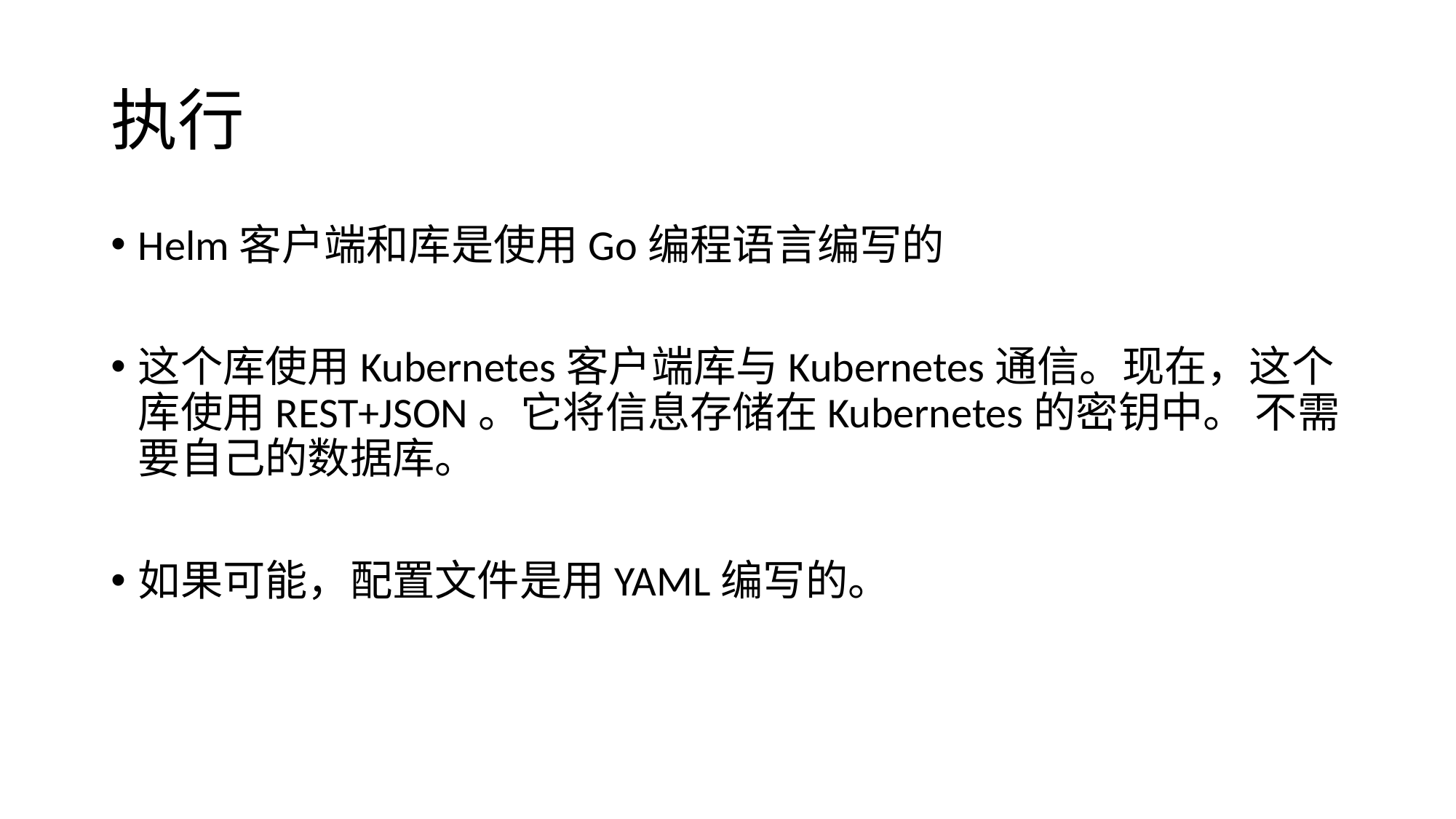

# 执行
Helm客户端和库是使用Go编程语言编写的

这个库使用Kubernetes客户端库与Kubernetes通信。现在，这个库使用REST+JSON。它将信息存储在Kubernetes的密钥中。 不需要自己的数据库。

如果可能，配置文件是用YAML编写的。